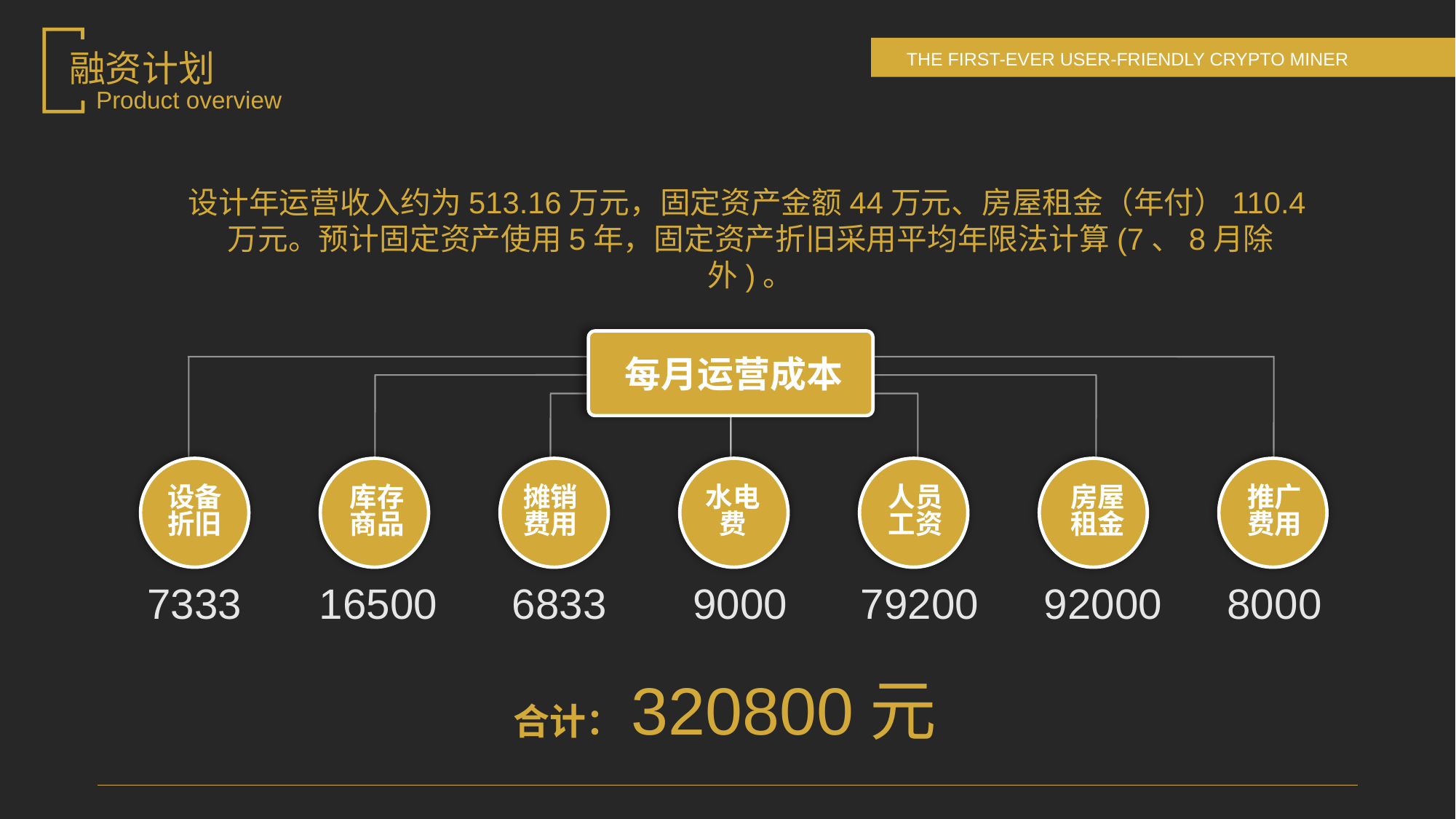

融资计划
Product overview
设计年运营收入约为513.16万元，固定资产金额44万元、房屋租金（年付）110.4万元。预计固定资产使用5年，固定资产折旧采用平均年限法计算(7、8月除外)。

每月运营成本

设备折旧
库存商品
摊销费用
水电费
人员工资
房屋租金
推广费用
7333
16500
6833
9000
79200
92000
8000
合计：320800元